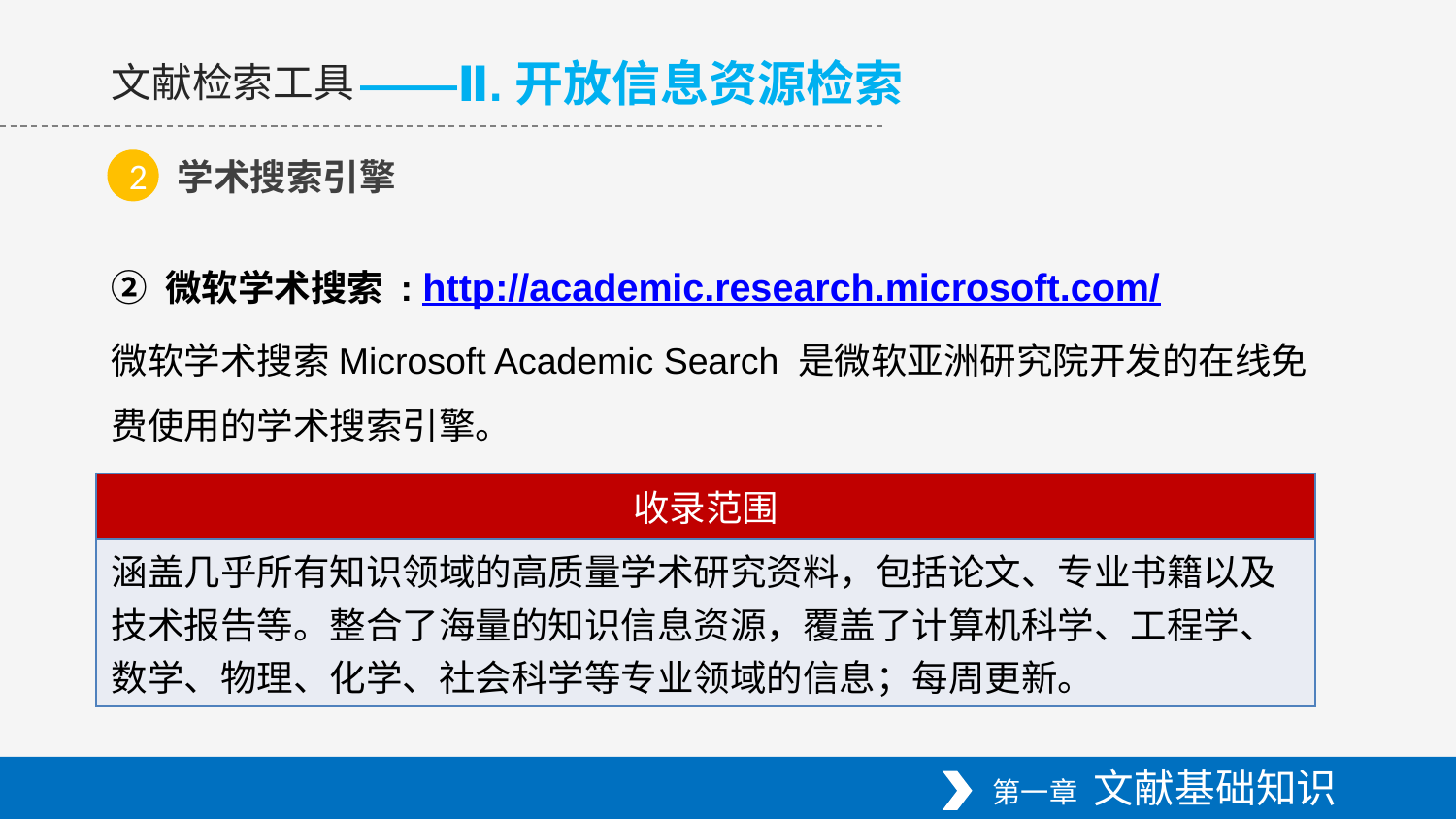

——Ⅱ.开放信息资源检索
文献检索工具
学术搜索引擎
2
② 微软学术搜索 : http://academic.research.microsoft.com/
微软学术搜索Microsoft Academic Search 是微软亚洲研究院开发的在线免费使用的学术搜索引擎。
| 收录范围 |
| --- |
| 涵盖几乎所有知识领域的高质量学术研究资料，包括论文、专业书籍以及技术报告等。整合了海量的知识信息资源，覆盖了计算机科学、工程学、数学、物理、化学、社会科学等专业领域的信息；每周更新。 |